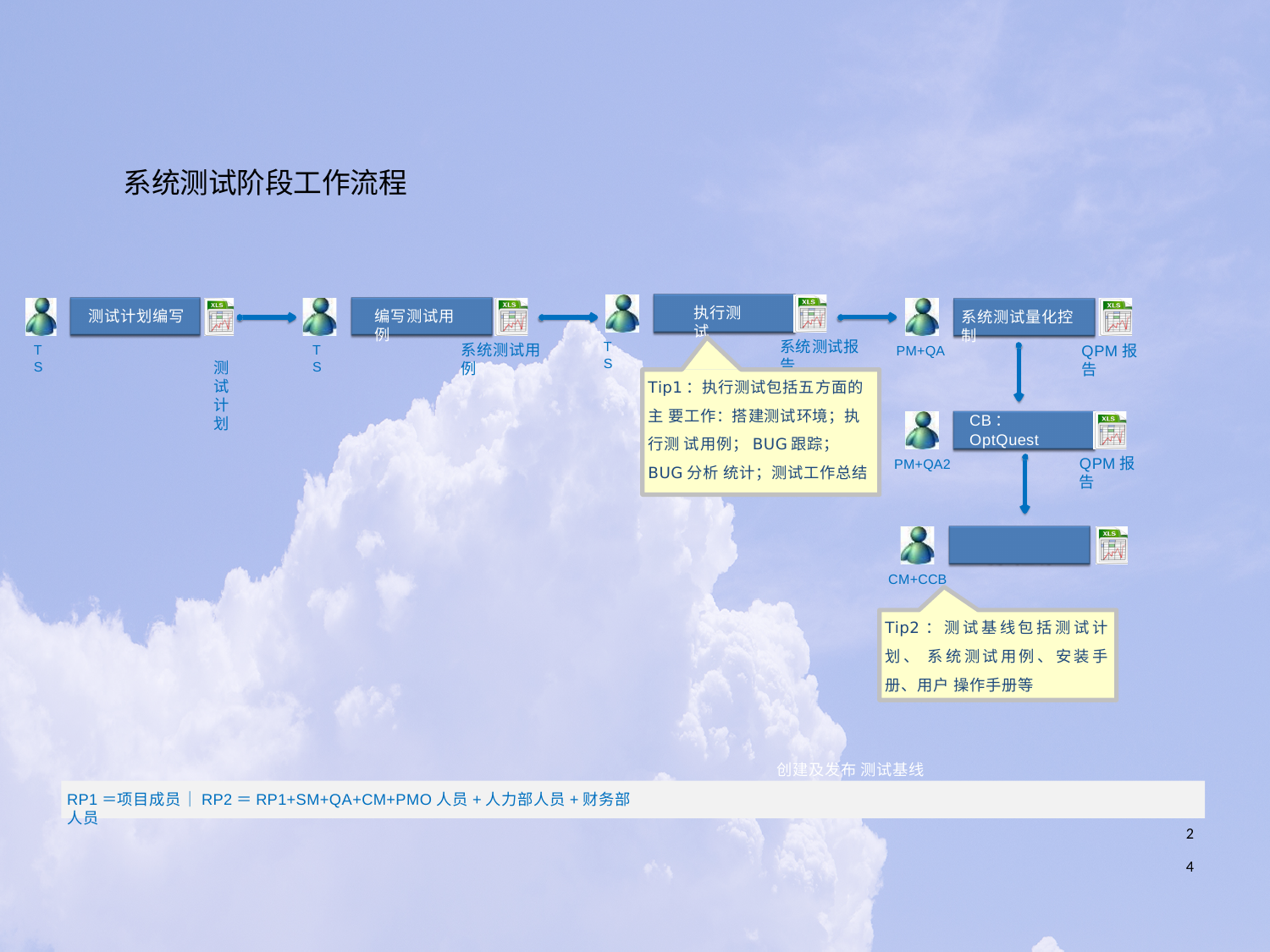

# 系统测试阶段工作流程

执行测试
测试计划编写
测试计划
编写测试用例
系统测试量化控制

系统测试报告
TS

系统测试用例
QPM报告
TS
TS
PM+QA

Tip1：执行测试包括五方面的主 要工作：搭建测试环境；执行测 试用例；BUG跟踪；BUG分析 统计；测试工作总结

CB：OptQuest

QPM报告

PM+QA2

CM+CCB

Tip2：测试基线包括测试计划、 系统测试用例、安装手册、用户 操作手册等
创建及发布 测试基线
系统测试基线(v1.0) 基线发布报告

RP1＝项目成员｜RP2＝RP1+SM+QA+CM+PMO人员+人力部人员+财务部人员
24